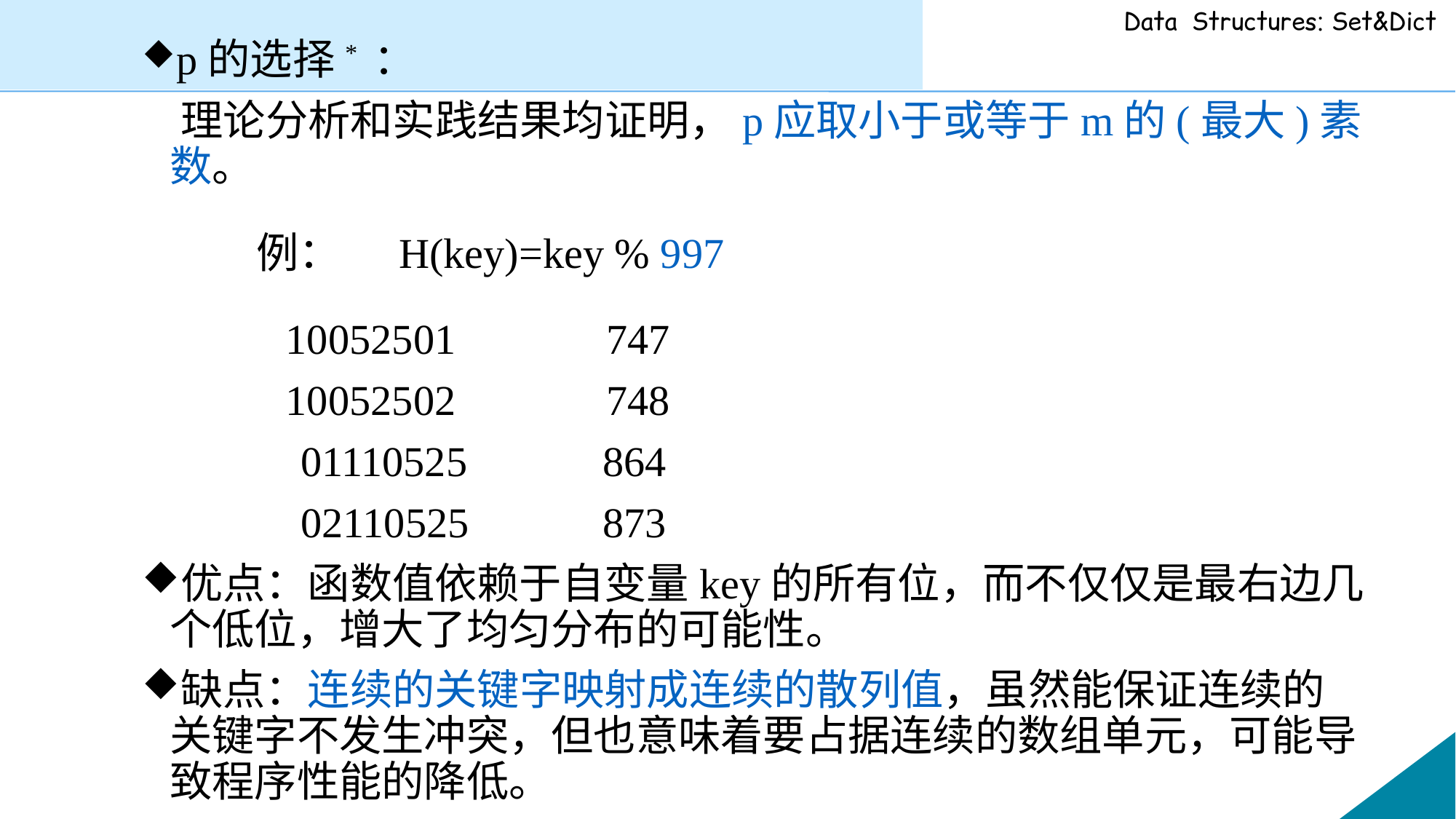

p的选择* ：
   理论分析和实践结果均证明，p应取小于或等于m的(最大)素数。
           例：     H(key)=key % 997
	           10052501		747
	           10052502		748
               01110525	          864
               02110525	          873
优点：函数值依赖于自变量key的所有位，而不仅仅是最右边几个低位，增大了均匀分布的可能性。
缺点：连续的关键字映射成连续的散列值，虽然能保证连续的关键字不发生冲突，但也意味着要占据连续的数组单元，可能导致程序性能的降低。